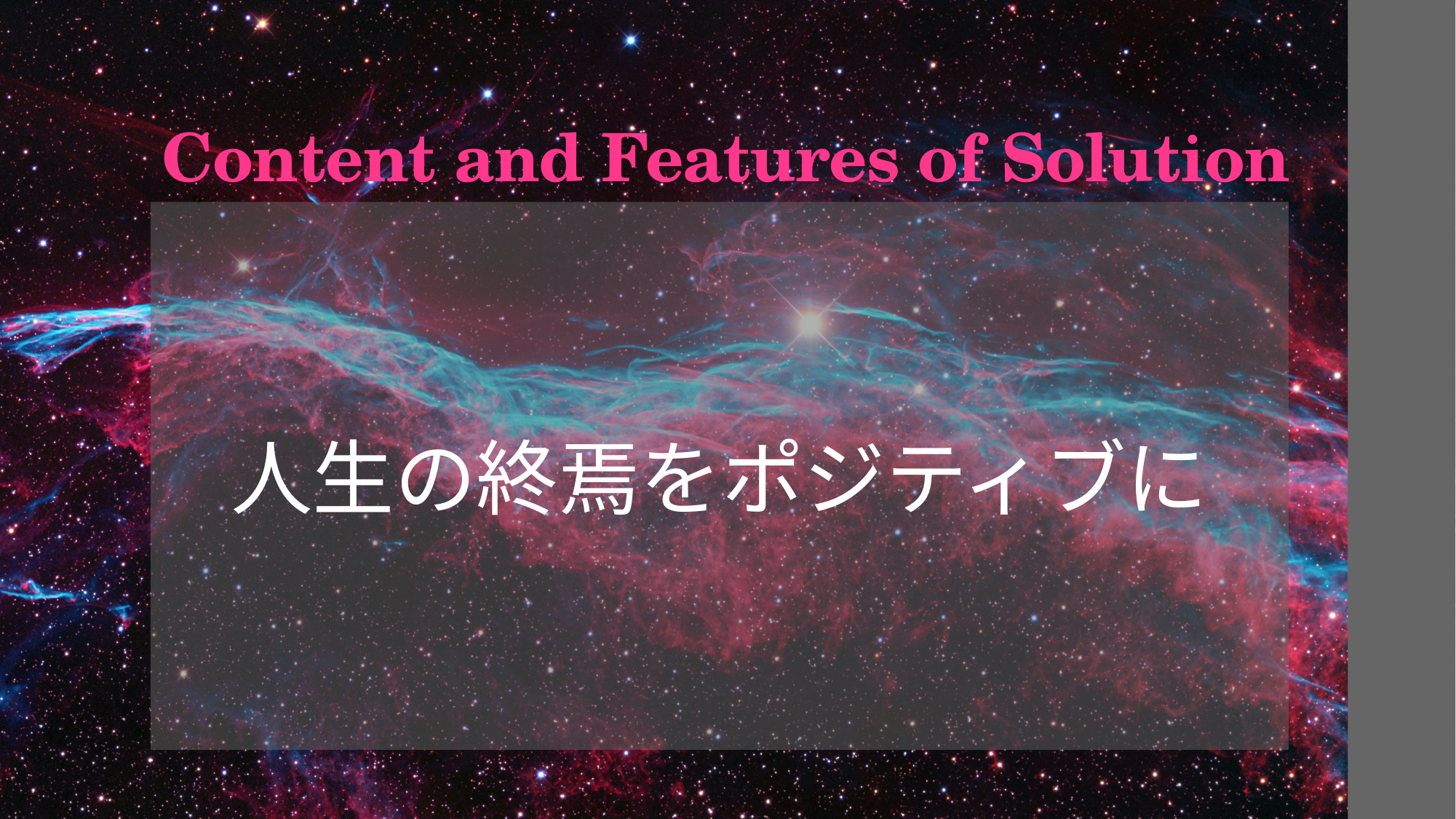

# Content and Features of Solution
人生の終焉をポジティブに